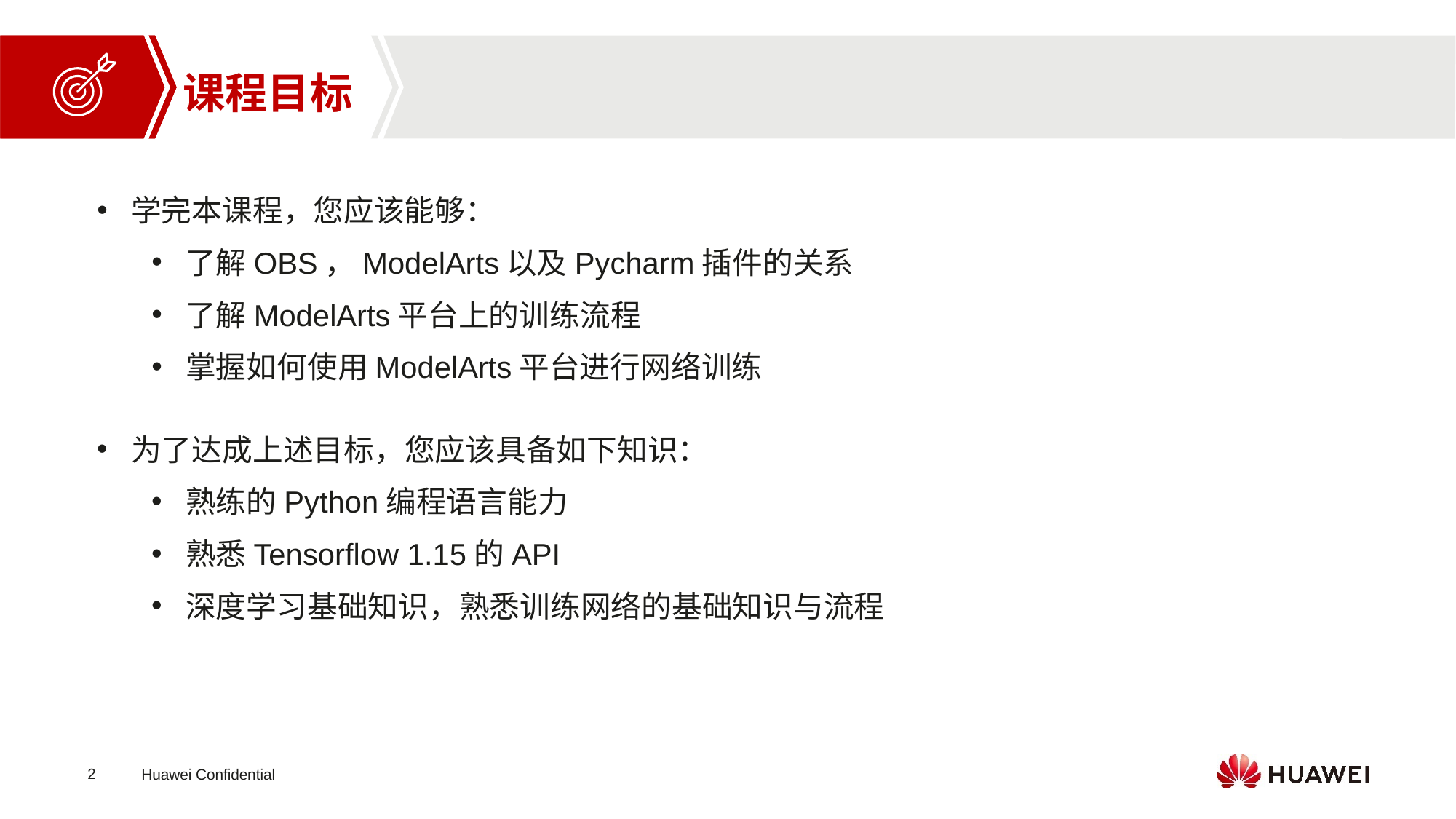

课程目标
学完本课程，您应该能够：
了解OBS，ModelArts以及Pycharm插件的关系
了解ModelArts平台上的训练流程
掌握如何使用ModelArts平台进行网络训练
为了达成上述目标，您应该具备如下知识：
熟练的Python编程语言能力
熟悉Tensorflow 1.15的API
深度学习基础知识，熟悉训练网络的基础知识与流程